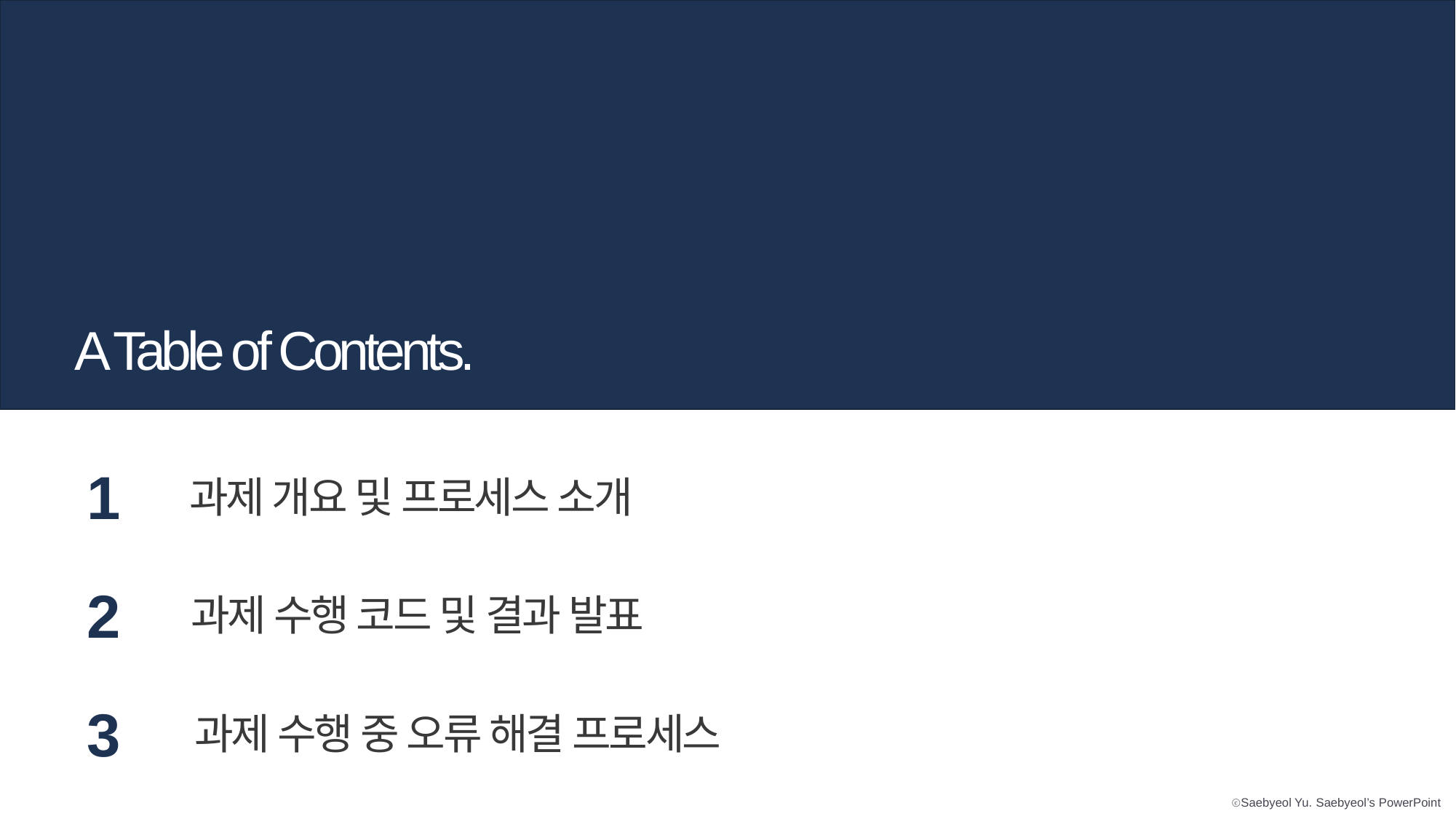

A Table of Contents.
1
과제 개요 및 프로세스 소개
2
과제 수행 코드 및 결과 발표
3
과제 수행 중 오류 해결 프로세스